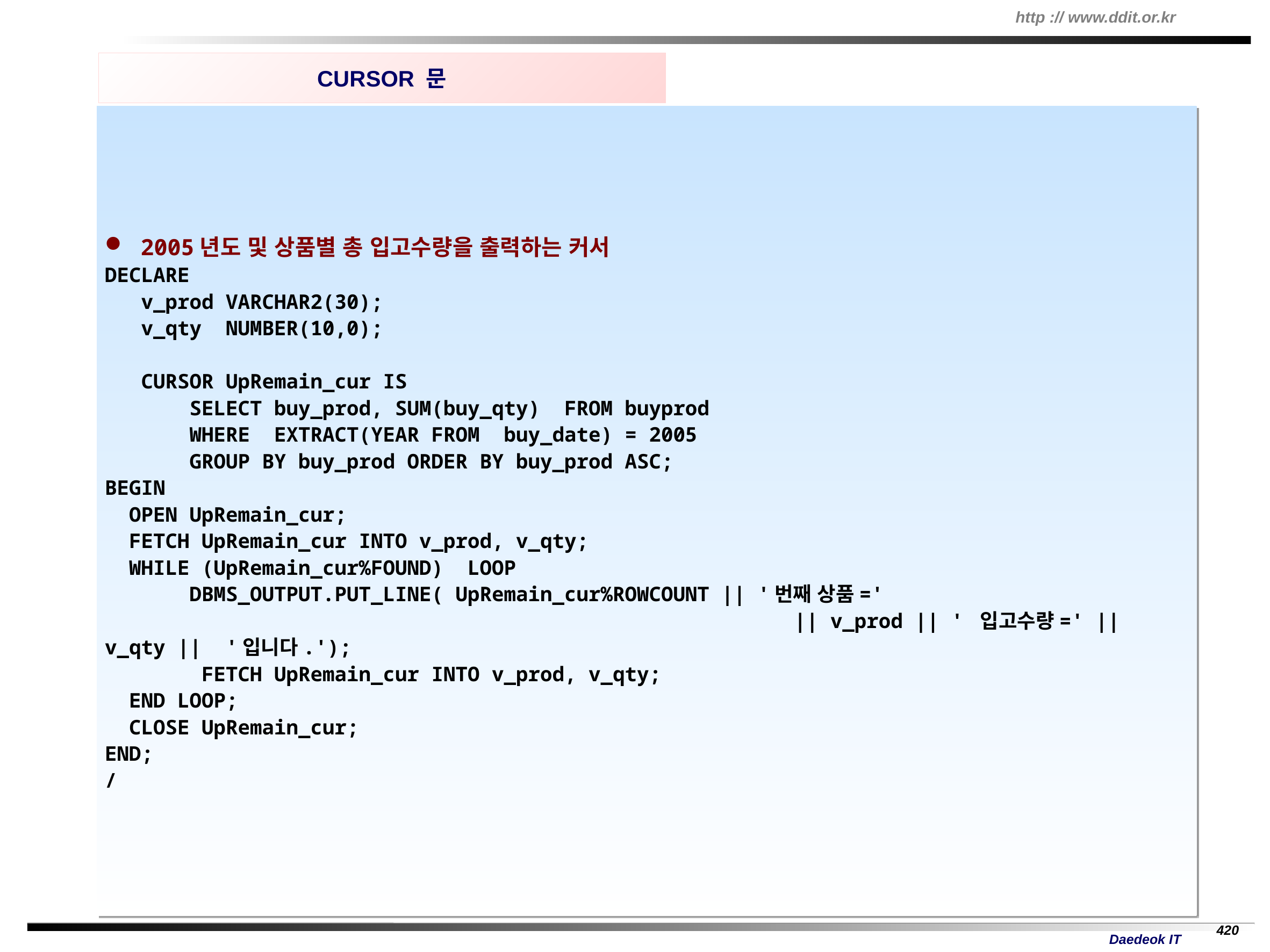

CURSOR 문
 2005년도 및 상품별 총 입고수량을 출력하는 커서
DECLARE
   v_prod VARCHAR2(30);
   v_qty  NUMBER(10,0);

   CURSOR UpRemain_cur IS
       SELECT buy_prod, SUM(buy_qty)  FROM buyprod
       WHERE  EXTRACT(YEAR FROM  buy_date) = 2005
       GROUP BY buy_prod ORDER BY buy_prod ASC;
BEGIN
  OPEN UpRemain_cur;
  FETCH UpRemain_cur INTO v_prod, v_qty;
  WHILE (UpRemain_cur%FOUND)  LOOP
       DBMS_OUTPUT.PUT_LINE( UpRemain_cur%ROWCOUNT || '번째 상품='
                                                         || v_prod || ' 입고수량=' || v_qty ||  '입니다.');
        FETCH UpRemain_cur INTO v_prod, v_qty;
  END LOOP;
  CLOSE UpRemain_cur;
END;
/